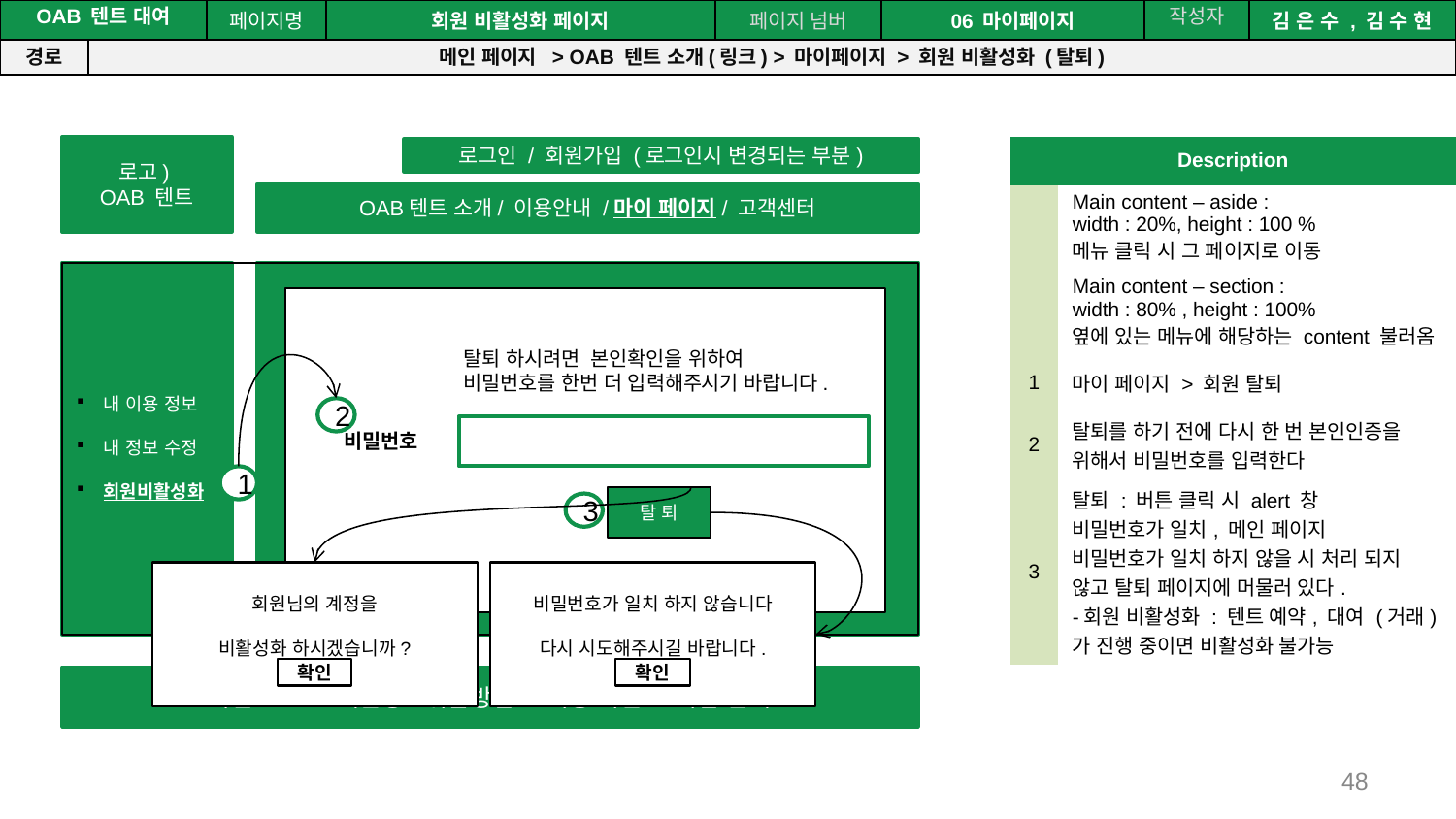

공간(오피스) 대여 시스템
| OAB 텐트 대여 |  | 페이지명 | 회원 비활성화 페이지 | 페이지 넘버 | 06 마이페이지 | 작성자 | 김 은 수 , 김 수 현 |
| --- | --- | --- | --- | --- | --- | --- | --- |
| 경로 | 메인 페이지 > OAB 텐트 소개(링크) > 마이페이지 > 회원 비활성화 (탈퇴) |  |  |  |  |  |  |
로고)
OAB 텐트
로그인 / 회원가입 (로그인시 변경되는 부분)
OAB텐트 소개/ 이용안내 /마이 페이지/ 고객센터

내 이용 정보
내 정보 수정
회원비활성화

하단 로고 / 개인정보취급방침 / 이용 약관 / 지점 안내
| Description |  |
| --- | --- |
|  | Main content – aside : width : 20%, height : 100 % 메뉴 클릭 시 그 페이지로 이동 |
|  | Main content – section : width : 80% , height : 100% 옆에 있는 메뉴에 해당하는 content 불러옴 |
| 1 | 마이 페이지 > 회원 탈퇴 |
| 2 | 탈퇴를 하기 전에 다시 한 번 본인인증을 위해서 비밀번호를 입력한다 |
| 3 | 탈퇴 : 버튼 클릭 시 alert 창 비밀번호가 일치, 메인 페이지 비밀번호가 일치 하지 않을 시 처리 되지 않고 탈퇴 페이지에 머물러 있다. -회원 비활성화 : 텐트 예약, 대여 (거래)가 진행 중이면 비활성화 불가능 |
  탈퇴 하시려면  본인확인을 위하여
  비밀번호를 한번 더 입력해주시기 바랍니다.
2

비밀번호
1
탈 퇴
3
회원님의 계정을
비활성화 하시겠습니까?
확인
비밀번호가 일치 하지 않습니다
다시 시도해주시길 바랍니다.
확인
48